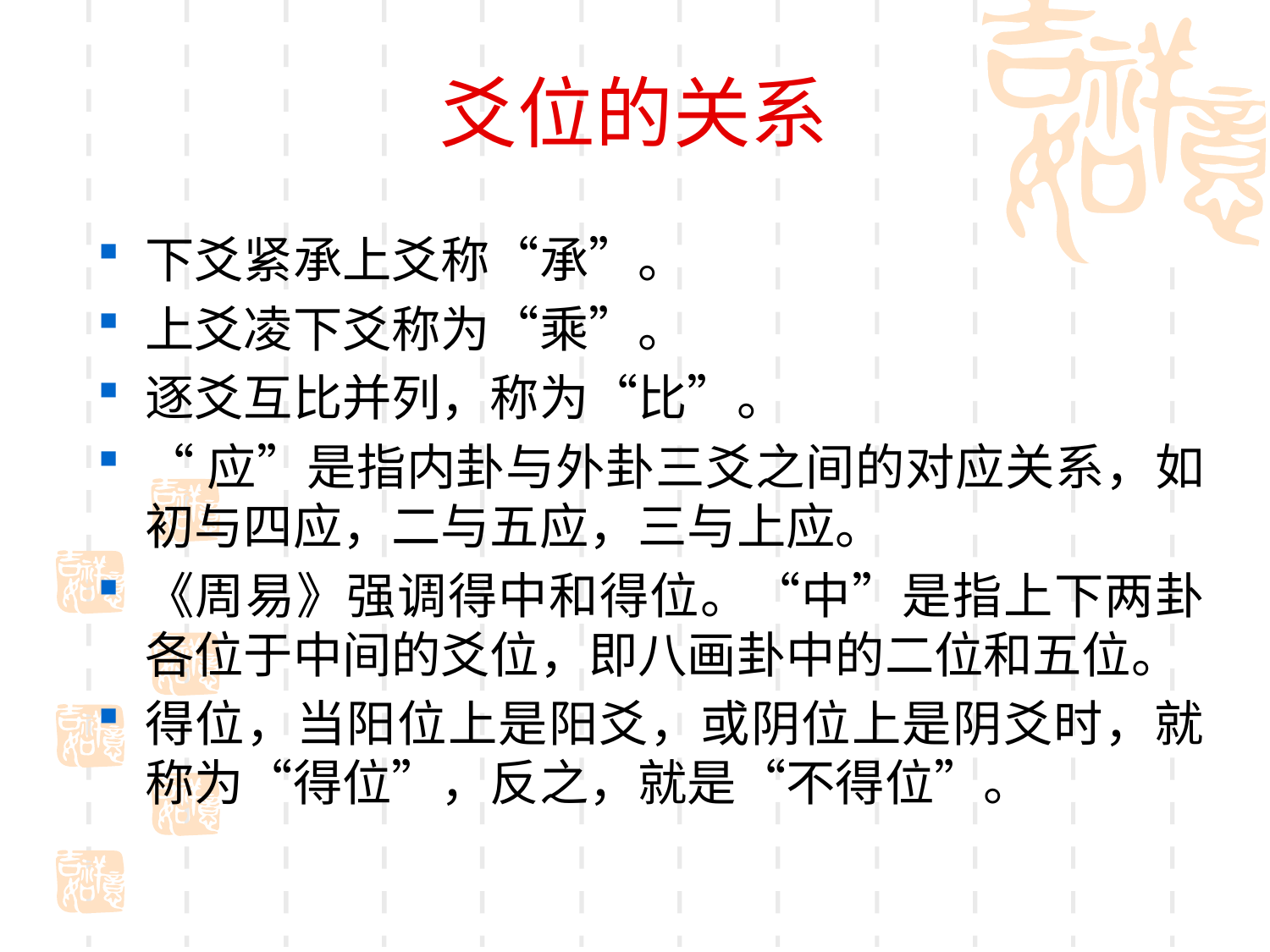

# 爻位的关系
下爻紧承上爻称“承”。
上爻凌下爻称为“乘”。
逐爻互比并列，称为“比”。
“应”是指内卦与外卦三爻之间的对应关系，如初与四应，二与五应，三与上应。
《周易》强调得中和得位。“中”是指上下两卦各位于中间的爻位，即八画卦中的二位和五位。
得位，当阳位上是阳爻，或阴位上是阴爻时，就称为“得位”，反之，就是“不得位”。